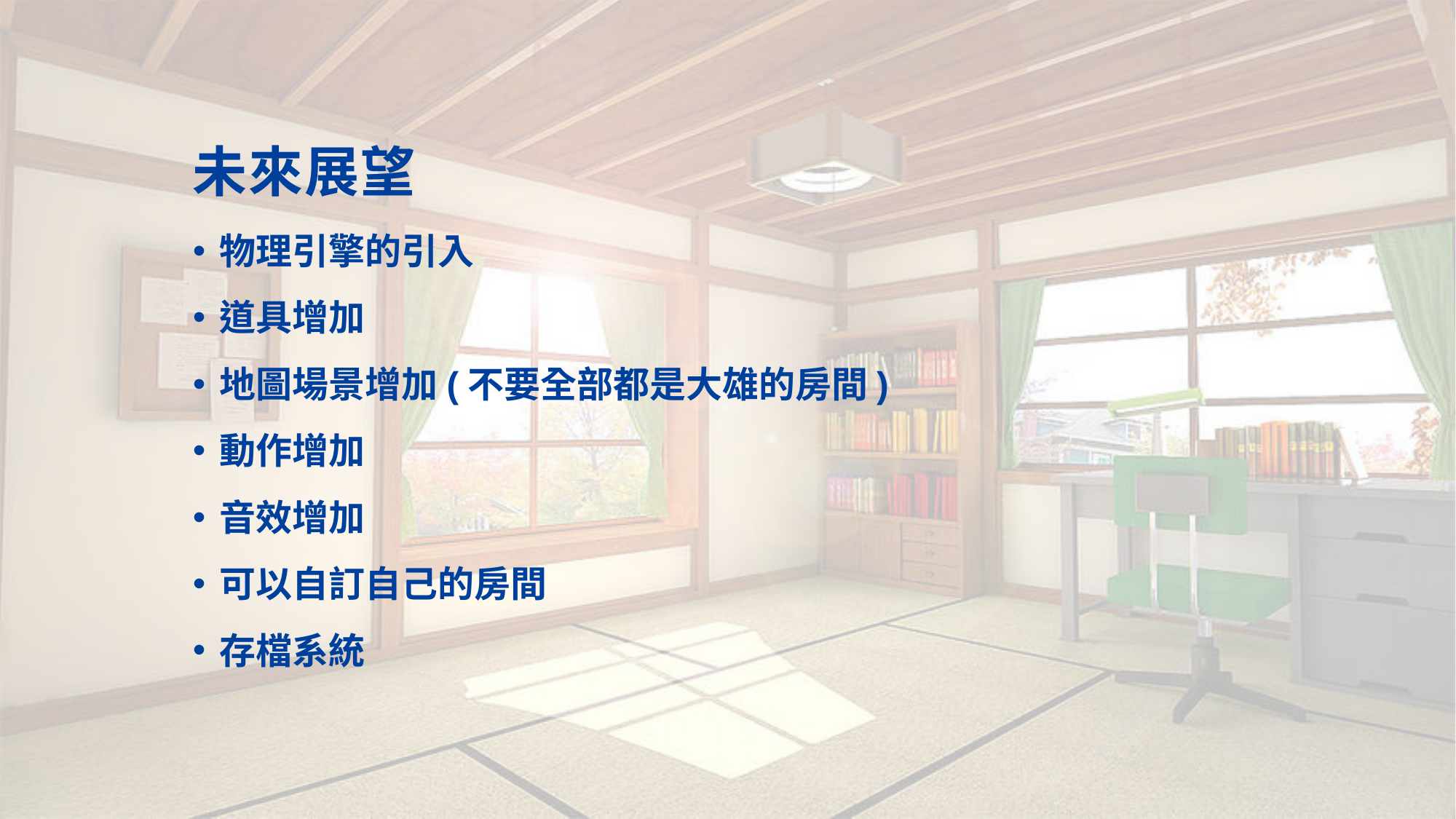

# 未來展望
物理引擎的引入
道具增加
地圖場景增加(不要全部都是大雄的房間)
動作增加
音效增加
可以自訂自己的房間
存檔系統